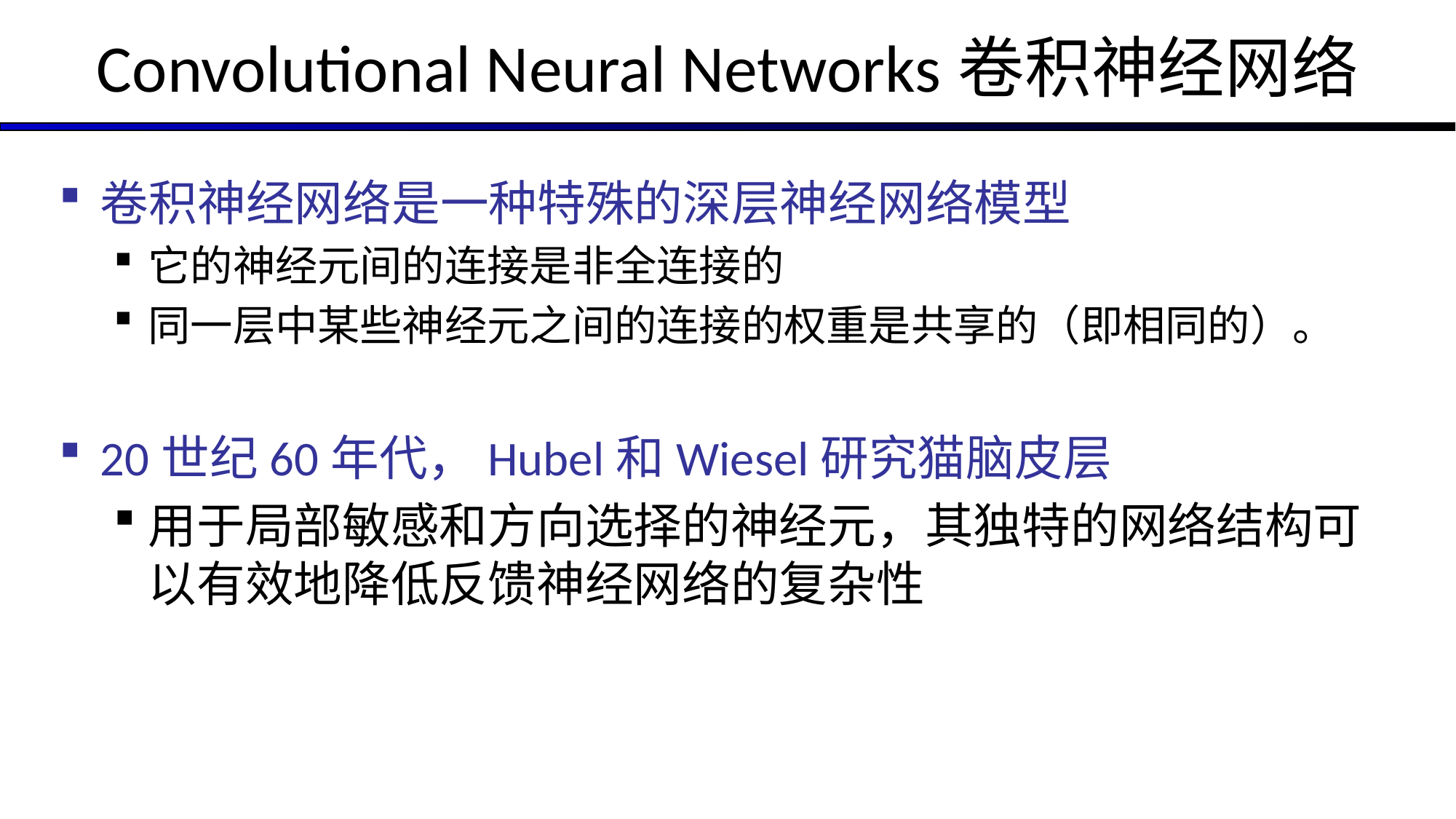

# Convolutional Neural Networks卷积神经网络
卷积神经网络是一种特殊的深层神经网络模型
它的神经元间的连接是非全连接的
同一层中某些神经元之间的连接的权重是共享的（即相同的）。

20世纪60年代，Hubel和Wiesel研究猫脑皮层
用于局部敏感和方向选择的神经元，其独特的网络结构可以有效地降低反馈神经网络的复杂性